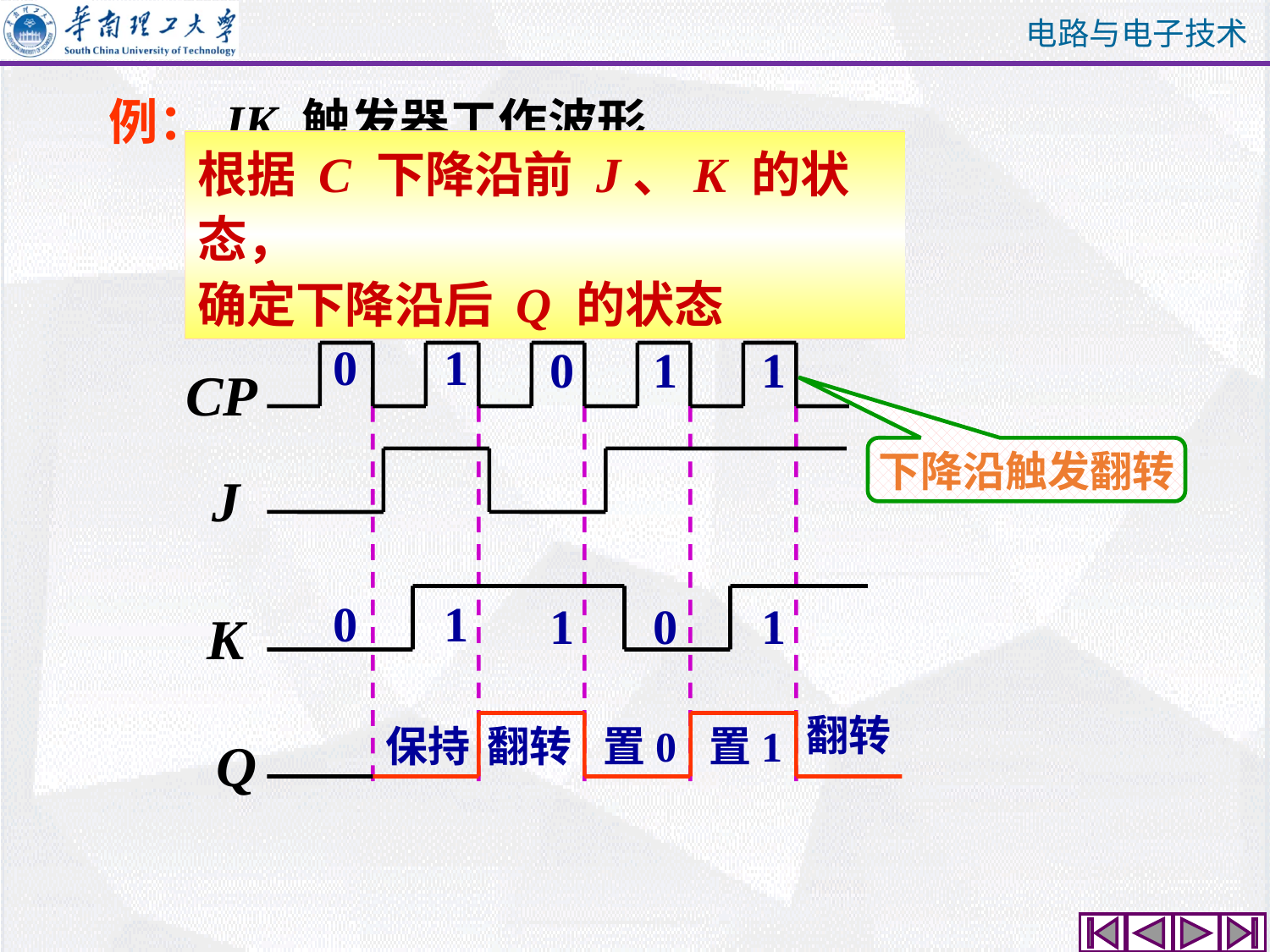

例：JK 触发器工作波形
根据 C 下降沿前 J、K 的状态，
确定下降沿后 Q 的状态

CP

下降沿触发翻转
0

0
1

1

0

1

1

0
1

1
J

K

翻转
保持
翻转
置0
置1

Q